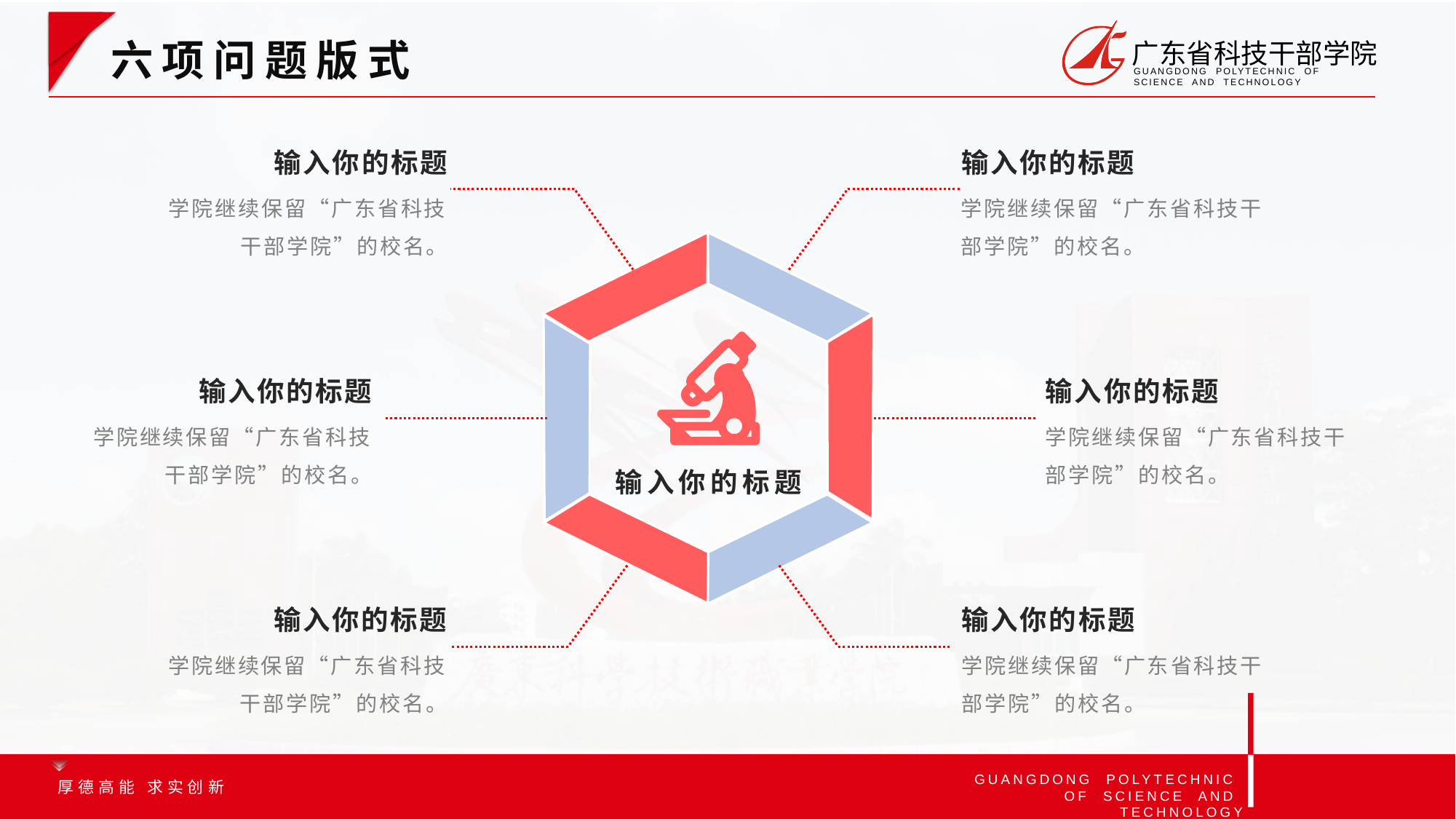

六项问题版式
输入你的标题
输入你的标题
学院继续保留“广东省科技干部学院”的校名。
学院继续保留“广东省科技干部学院”的校名。

输入你的标题
输入你的标题
输入你的标题
学院继续保留“广东省科技干部学院”的校名。
学院继续保留“广东省科技干部学院”的校名。
输入你的标题
输入你的标题
学院继续保留“广东省科技干部学院”的校名。
学院继续保留“广东省科技干部学院”的校名。